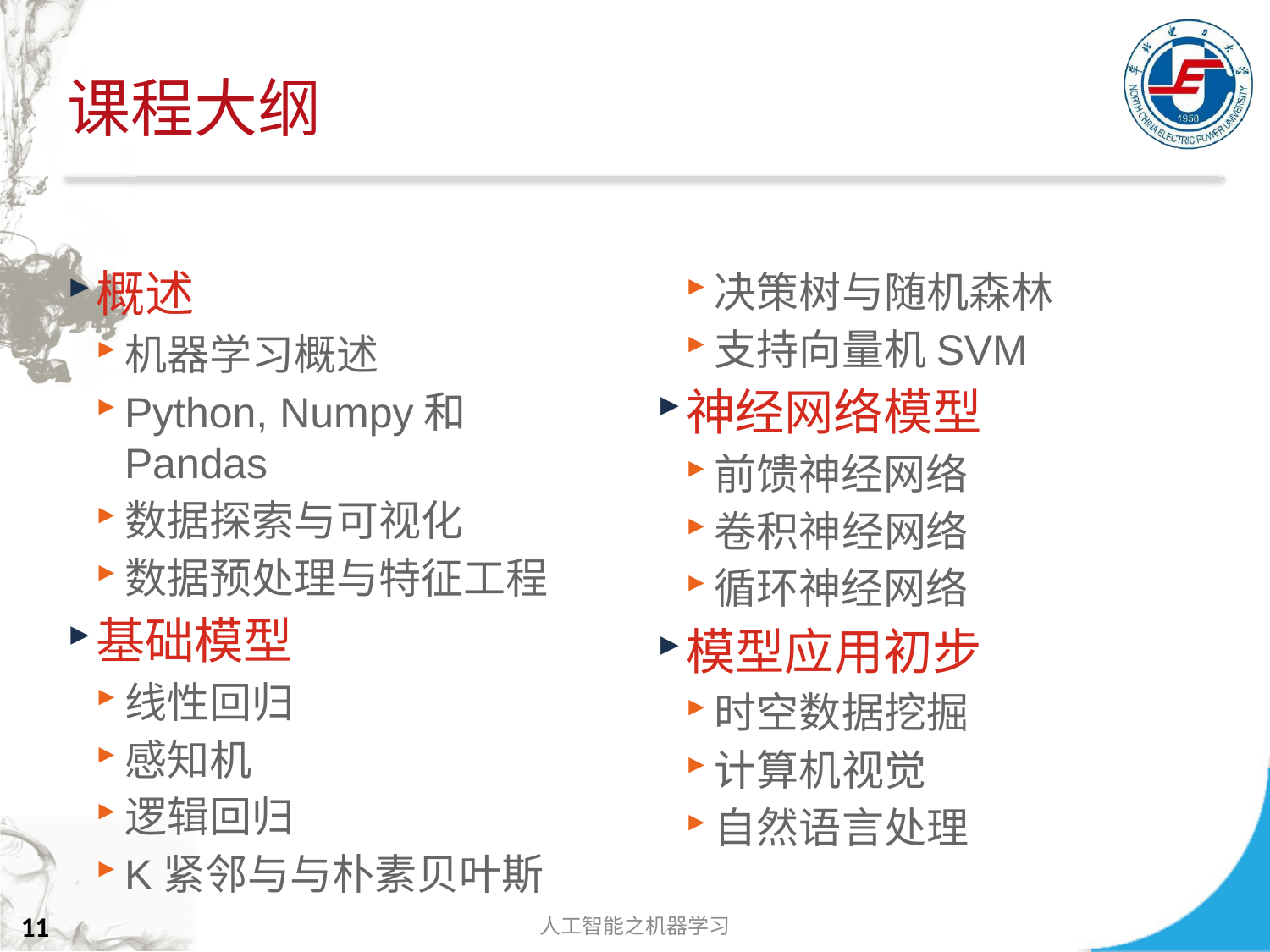

# 课程大纲
概述
机器学习概述
Python, Numpy和Pandas
数据探索与可视化
数据预处理与特征工程
基础模型
线性回归
感知机
逻辑回归
K紧邻与与朴素贝叶斯

决策树与随机森林
支持向量机SVM
神经网络模型
前馈神经网络
卷积神经网络
循环神经网络
模型应用初步
时空数据挖掘
计算机视觉
自然语言处理
人工智能之机器学习
11